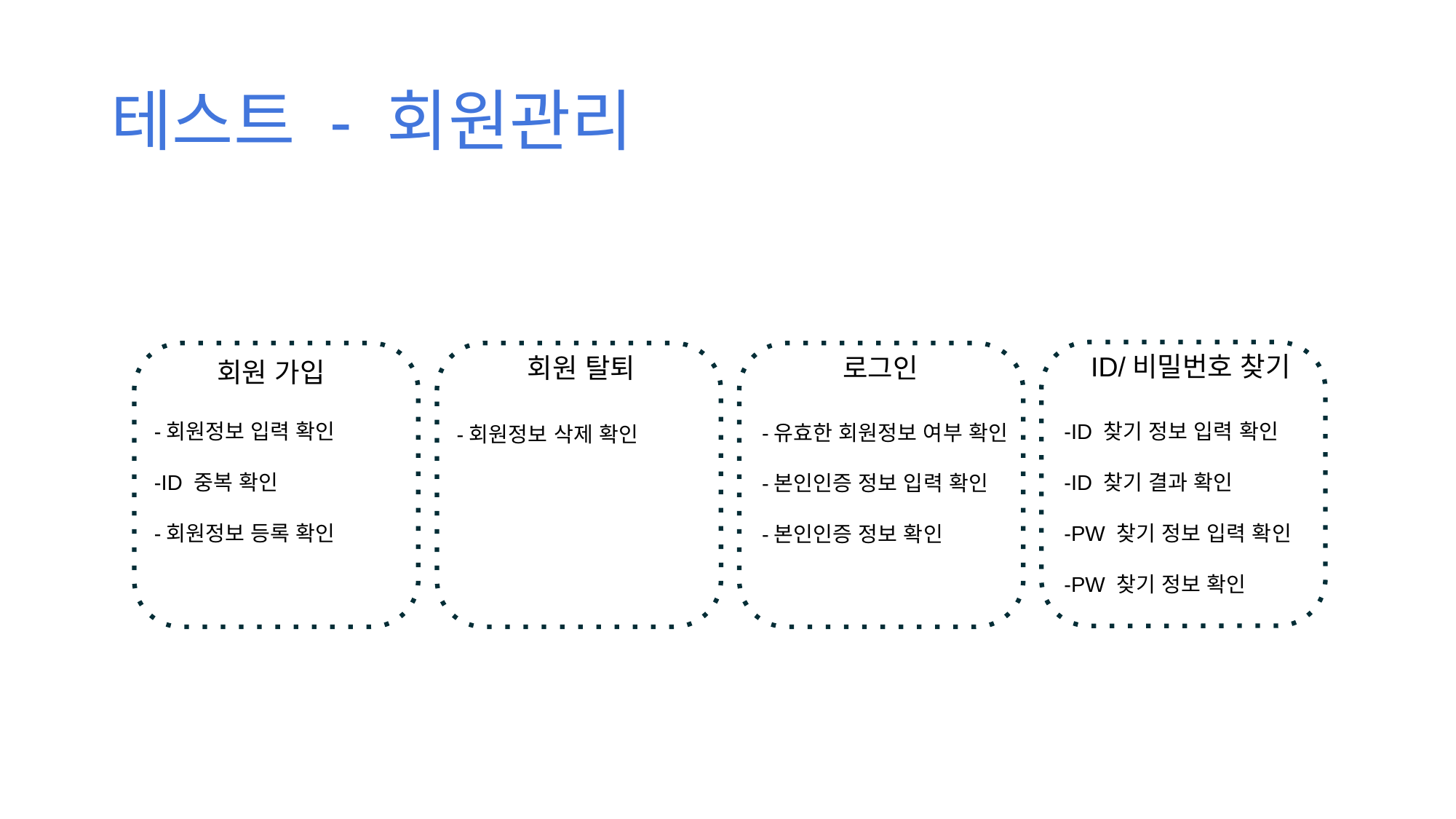

테스트 - 회원관리

ID/비밀번호 찾기
회원 탈퇴
로그인
회원 가입
-ID 찾기 정보 입력 확인

-ID 찾기 결과 확인

-PW 찾기 정보 입력 확인

-PW 찾기 정보 확인
-회원정보 입력 확인

-ID 중복 확인

-회원정보 등록 확인

-회원정보 삭제 확인
-유효한 회원정보 여부 확인

-본인인증 정보 입력 확인

-본인인증 정보 확인